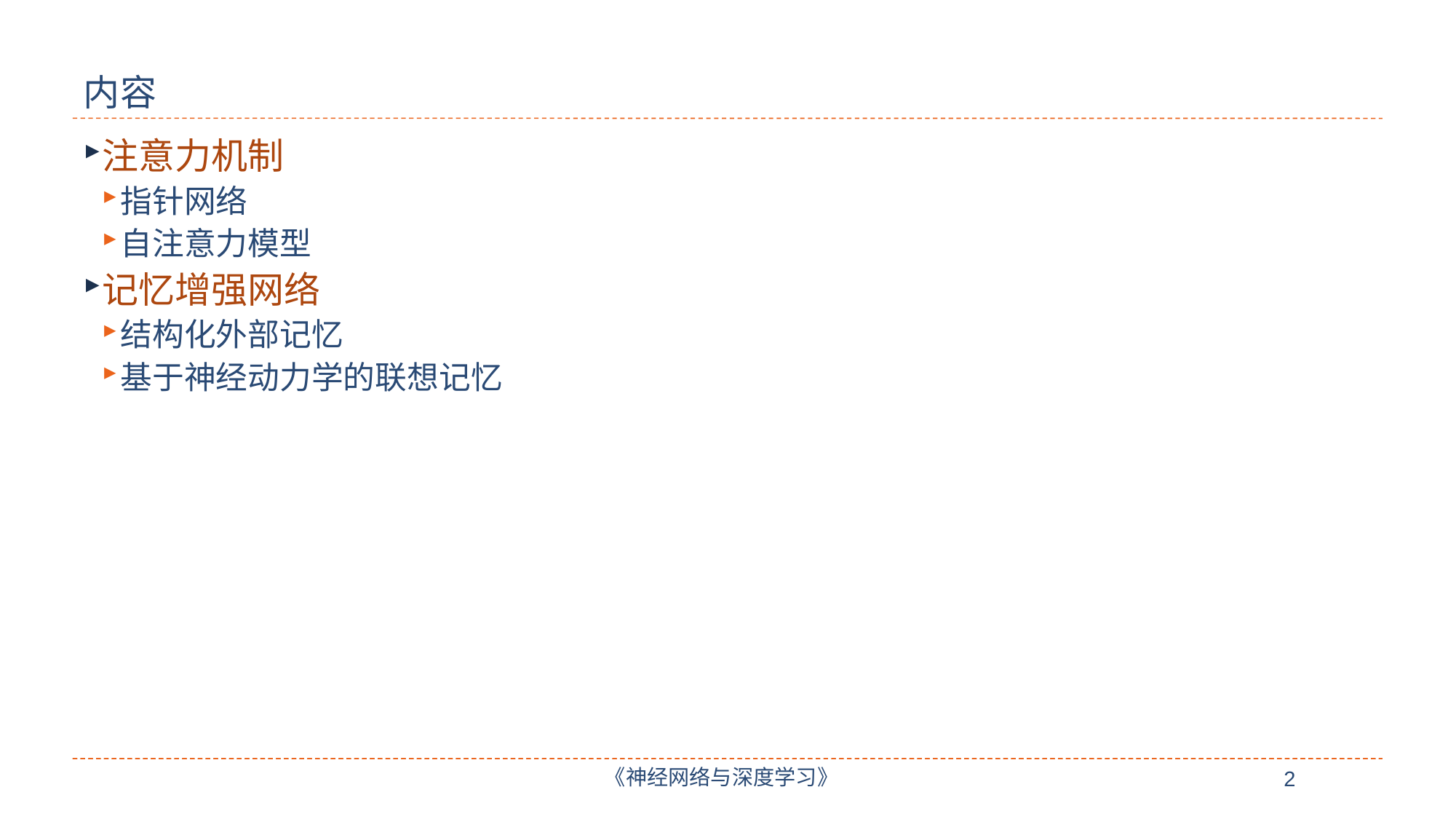

# 内容
注意力机制
指针网络
自注意力模型
记忆增强网络
结构化外部记忆
基于神经动力学的联想记忆